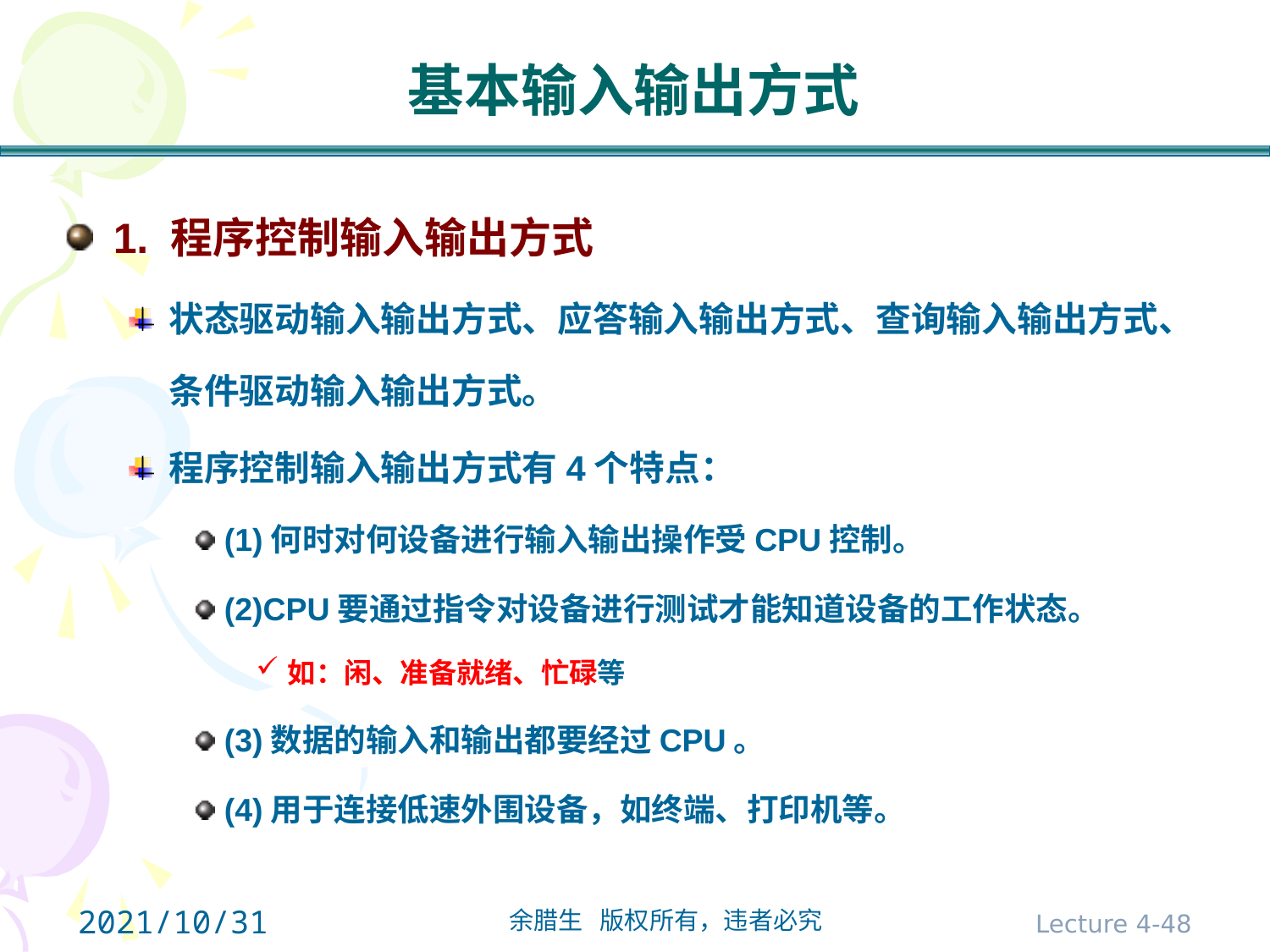

# 基本输入输出方式
1. 程序控制输入输出方式
状态驱动输入输出方式、应答输入输出方式、查询输入输出方式、条件驱动输入输出方式。
程序控制输入输出方式有4个特点：
(1)何时对何设备进行输入输出操作受CPU控制。
(2)CPU要通过指令对设备进行测试才能知道设备的工作状态。
如：闲、准备就绪、忙碌等
(3)数据的输入和输出都要经过CPU。
(4)用于连接低速外围设备，如终端、打印机等。
2021/10/31
Lecture 4-48